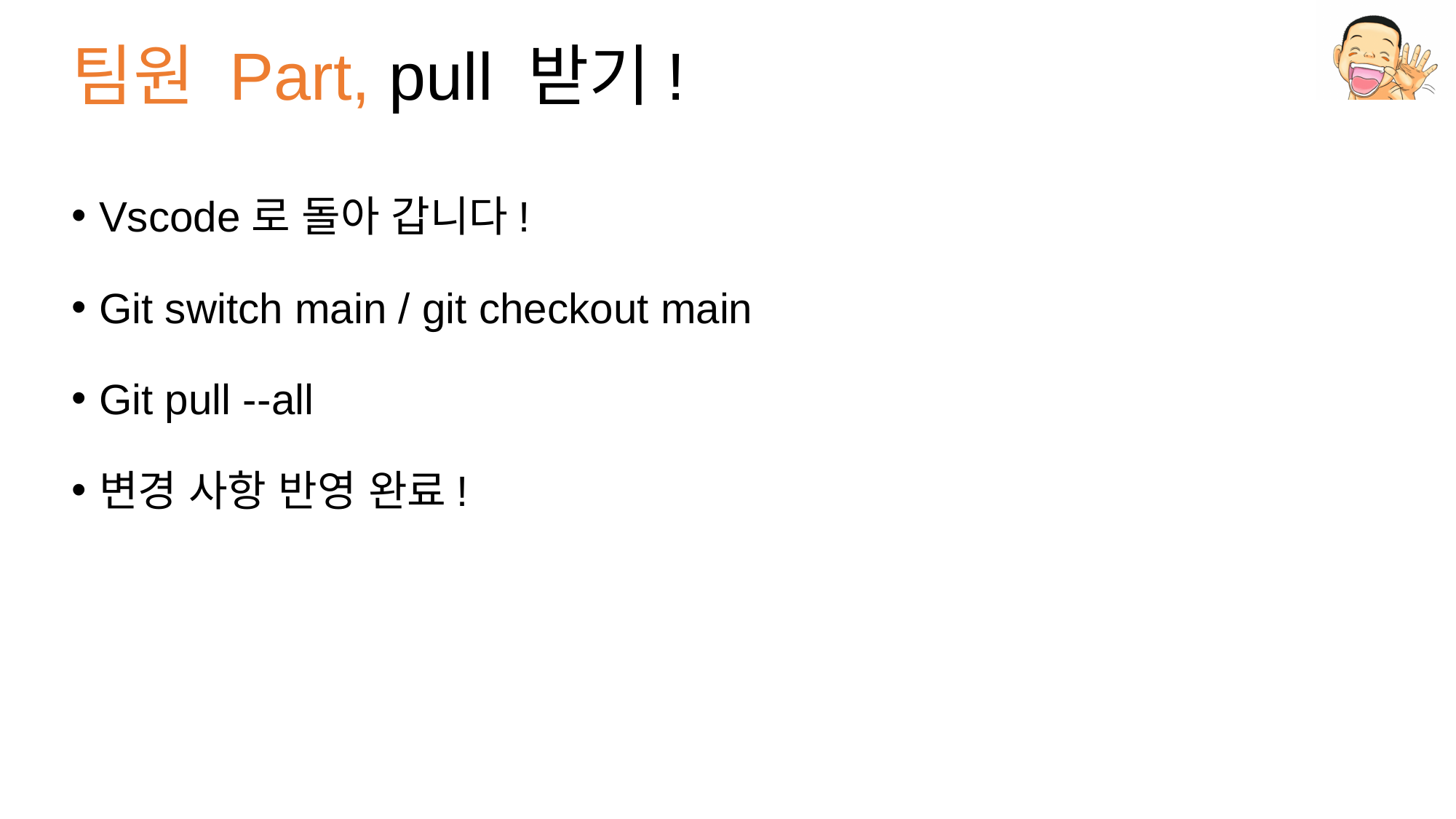

# 팀원 Part, pull 받기!
Vscode로 돌아 갑니다!
Git switch main / git checkout main
Git pull --all
변경 사항 반영 완료!